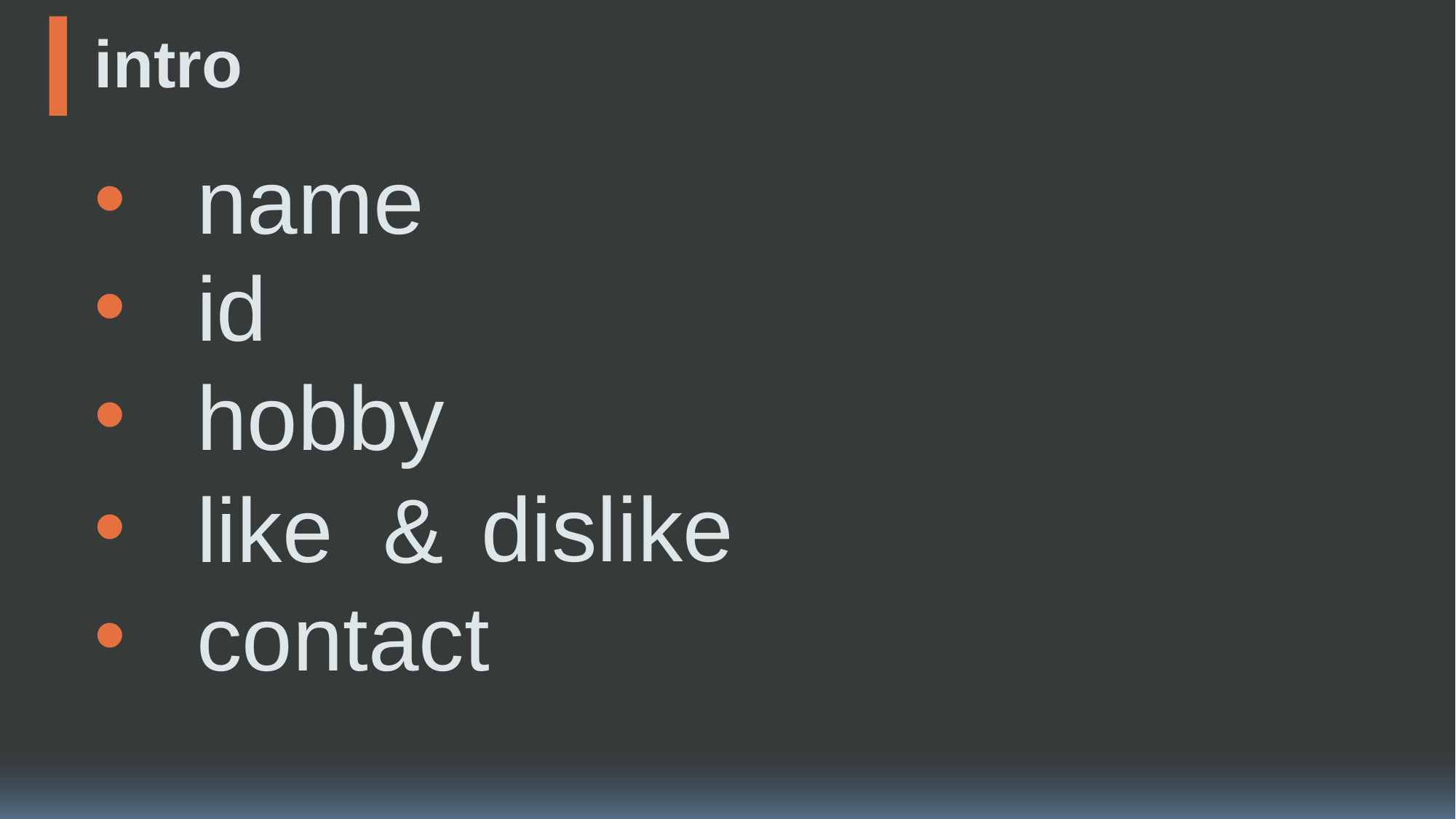

(軟式/硬式)
(黒帯,勝北支部)
(集める,触る)
(最近できてない)
(オレが経済を回す)
# intro
name
id
hobby
dislike
like
&
contact
テニス
少林寺拳法
トランプ
DJ
卍浪費卍